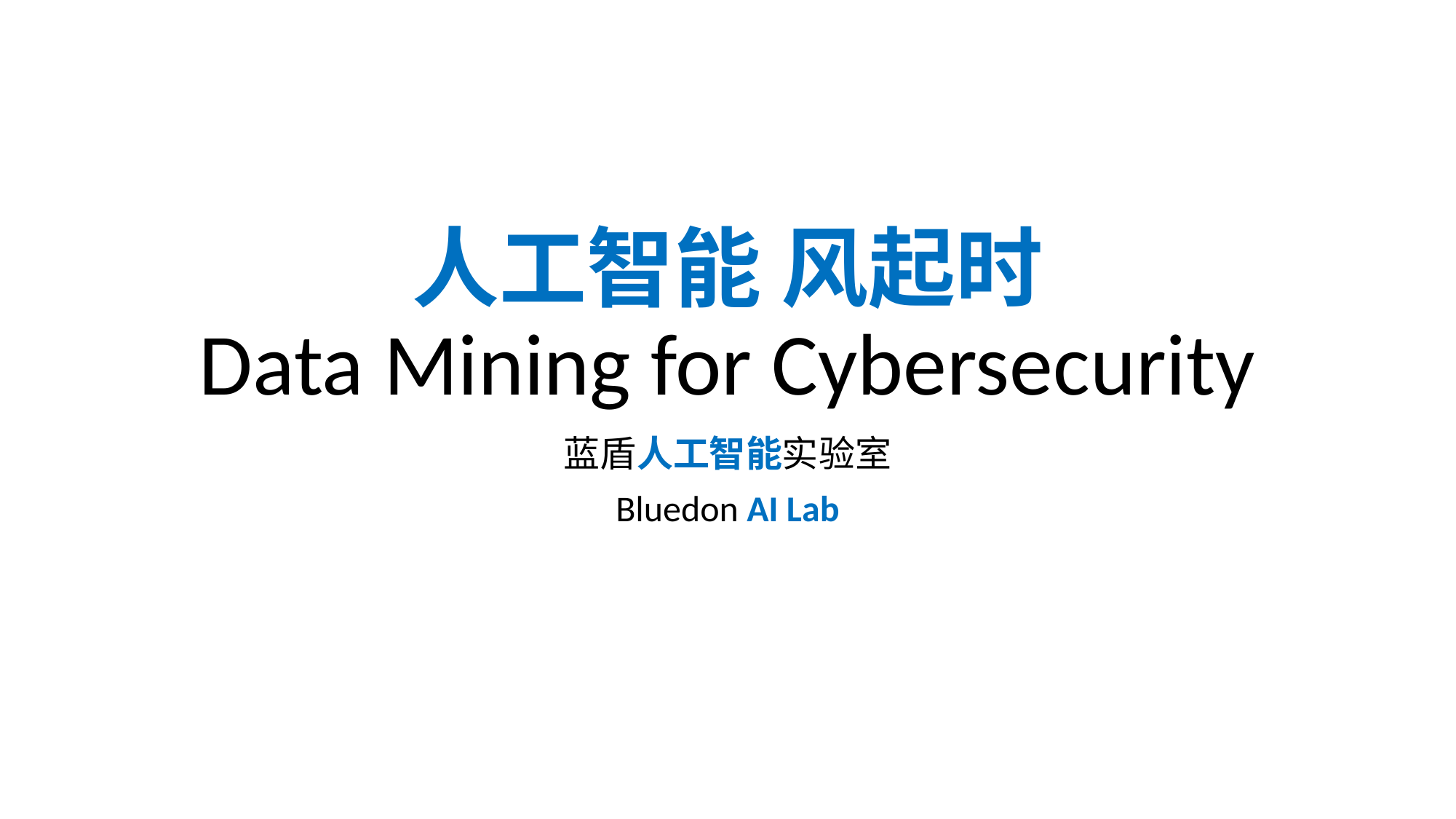

# 人工智能 风起时 Data Mining for Cybersecurity
蓝盾人工智能实验室
Bluedon AI Lab